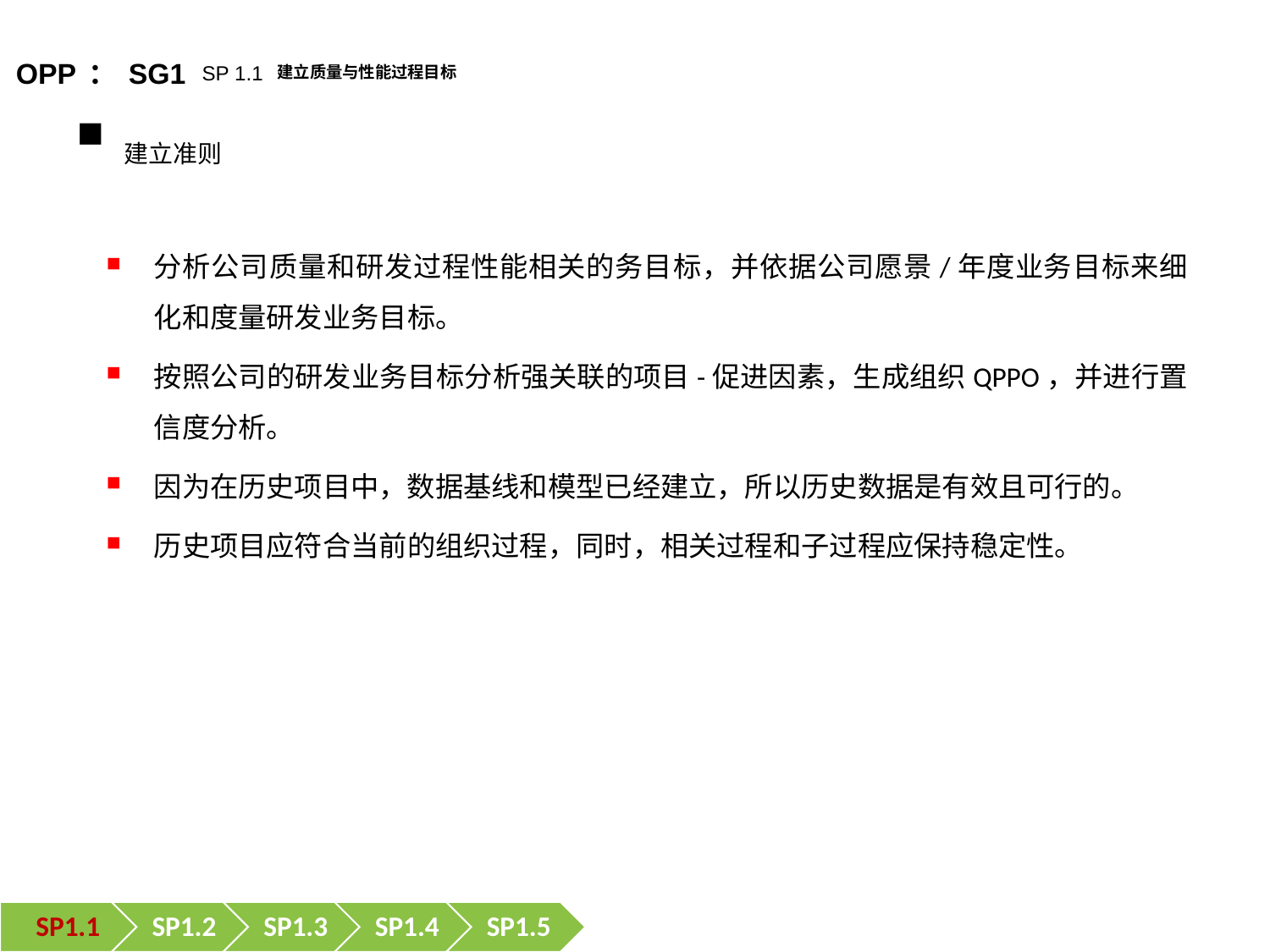

OPP：SG1  SP 1.1 建立质量与性能过程目标
建立准则
分析公司质量和研发过程性能相关的务目标，并依据公司愿景/年度业务目标来细化和度量研发业务目标。
按照公司的研发业务目标分析强关联的项目-促进因素，生成组织QPPO，并进行置信度分析。
因为在历史项目中，数据基线和模型已经建立，所以历史数据是有效且可行的。
历史项目应符合当前的组织过程，同时，相关过程和子过程应保持稳定性。

SP1.1
SP1.2
SP1.3
SP1.4
SP1.5